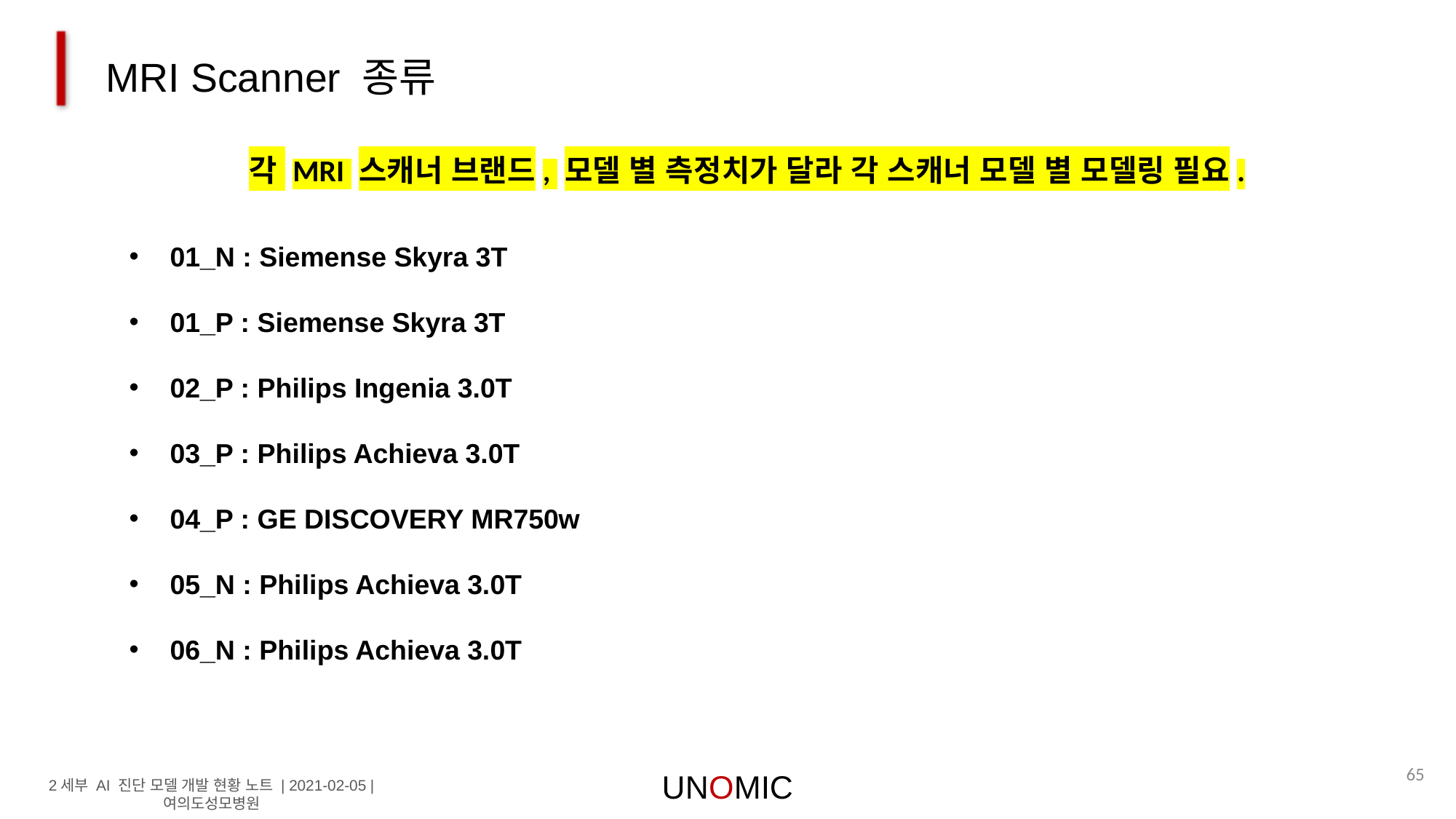

MRI Scanner 종류

각 MRI 스캐너 브랜드, 모델 별 측정치가 달라 각 스캐너 모델 별 모델링 필요.
01_N : Siemense Skyra 3T
01_P : Siemense Skyra 3T
02_P : Philips Ingenia 3.0T
03_P : Philips Achieva 3.0T
04_P : GE DISCOVERY MR750w
05_N : Philips Achieva 3.0T
06_N : Philips Achieva 3.0T
65
UNOMIC
2세부 AI 진단 모델 개발 현황 노트 | 2021-02-05 | 여의도성모병원